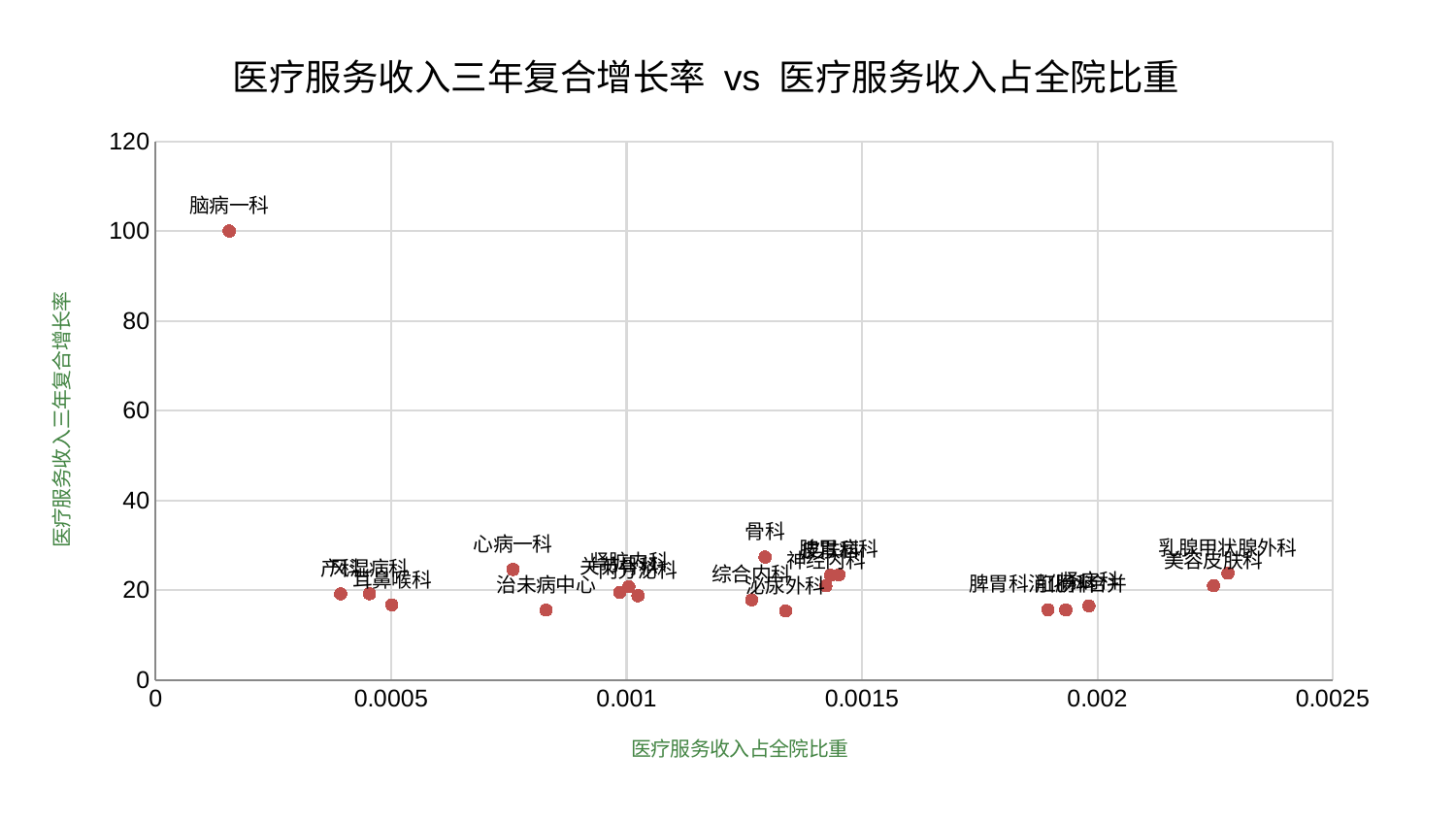

### Chart: 医疗服务收入三年复合增长率 vs 医疗服务收入占全院比重

| Category | 医疗服务收入三年复合增长率 |
|---|---|
3